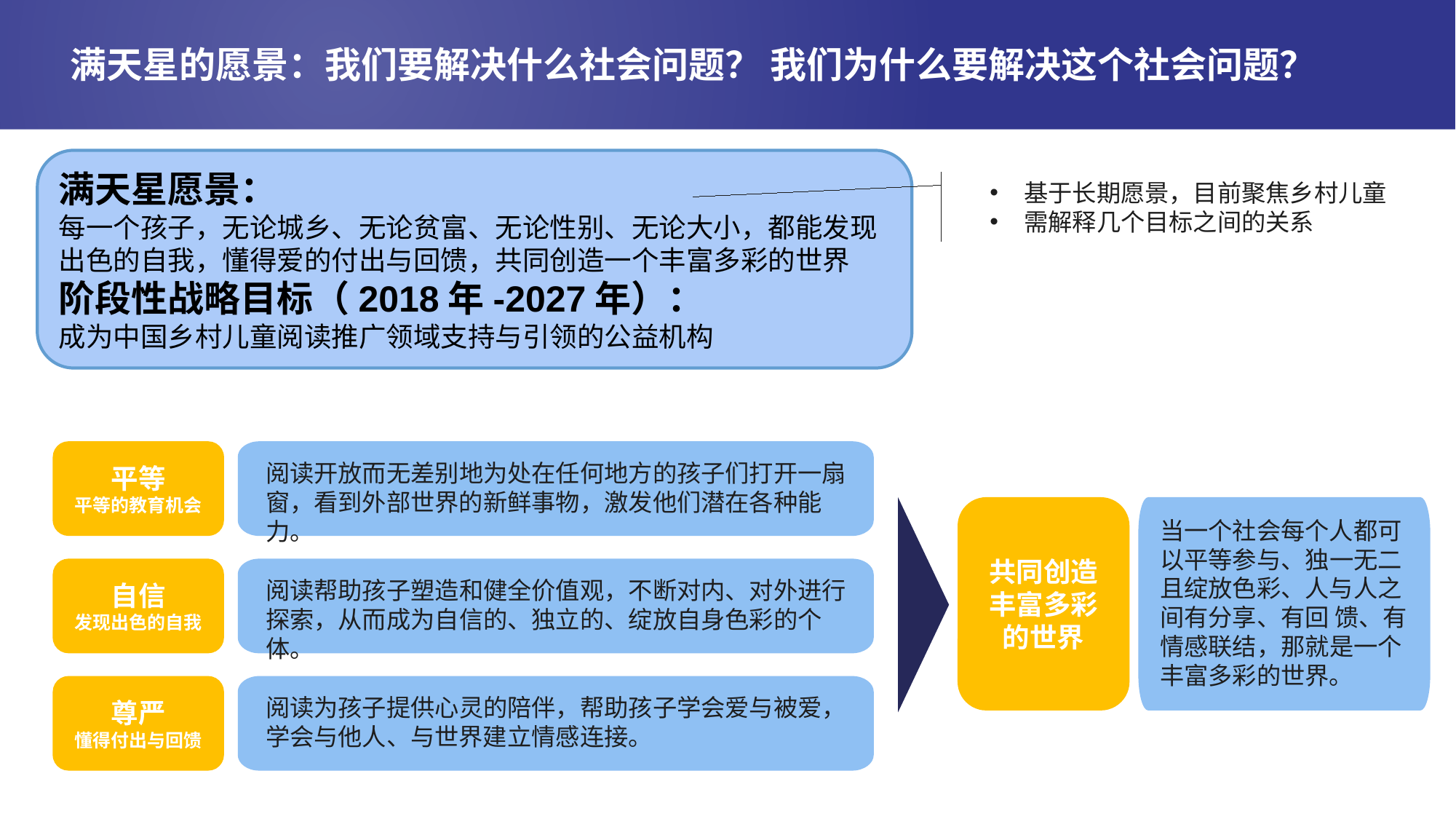

# 满天星的愿景：我们要解决什么社会问题？ 我们为什么要解决这个社会问题？
满天星愿景：
每一个孩子，无论城乡、无论贫富、无论性别、无论大小，都能发现出色的自我，懂得爱的付出与回馈，共同创造一个丰富多彩的世界
阶段性战略目标（2018年-2027年）：
成为中国乡村儿童阅读推广领域支持与引领的公益机构
基于长期愿景，目前聚焦乡村儿童
需解释几个目标之间的关系
平等
平等的教育机会
阅读开放而无差别地为处在任何地方的孩子们打开一扇窗，看到外部世界的新鲜事物，激发他们潜在各种能力。

共同创造丰富多彩的世界
当一个社会每个人都可以平等参与、独一无二且绽放色彩、人与人之间有分享、有回 馈、有情感联结，那就是一个丰富多彩的世界。

自信
发现出色的自我
阅读帮助孩子塑造和健全价值观，不断对内、对外进行探索，从而成为自信的、独立的、绽放自身色彩的个体。

尊严
懂得付出与回馈
阅读为孩子提供心灵的陪伴，帮助孩子学会爱与被爱，学会与他人、与世界建立情感连接。